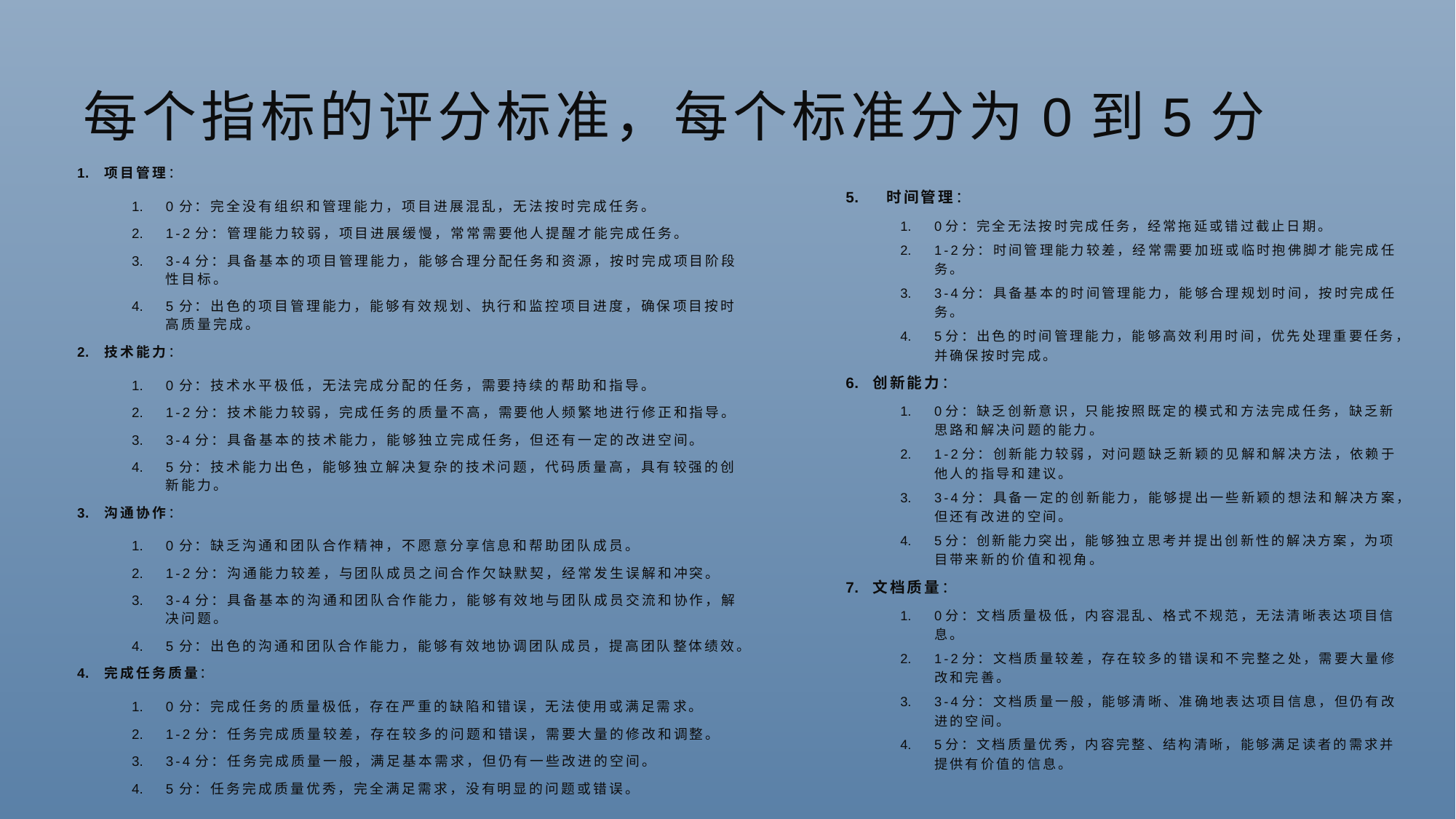

# 每个指标的评分标准，每个标准分为0到5分
项目管理：
0分：完全没有组织和管理能力，项目进展混乱，无法按时完成任务。
1-2分：管理能力较弱，项目进展缓慢，常常需要他人提醒才能完成任务。
3-4分：具备基本的项目管理能力，能够合理分配任务和资源，按时完成项目阶段性目标。
5分：出色的项目管理能力，能够有效规划、执行和监控项目进度，确保项目按时高质量完成。
技术能力：
0分：技术水平极低，无法完成分配的任务，需要持续的帮助和指导。
1-2分：技术能力较弱，完成任务的质量不高，需要他人频繁地进行修正和指导。
3-4分：具备基本的技术能力，能够独立完成任务，但还有一定的改进空间。
5分：技术能力出色，能够独立解决复杂的技术问题，代码质量高，具有较强的创新能力。
沟通协作：
0分：缺乏沟通和团队合作精神，不愿意分享信息和帮助团队成员。
1-2分：沟通能力较差，与团队成员之间合作欠缺默契，经常发生误解和冲突。
3-4分：具备基本的沟通和团队合作能力，能够有效地与团队成员交流和协作，解决问题。
5分：出色的沟通和团队合作能力，能够有效地协调团队成员，提高团队整体绩效。
完成任务质量：
0分：完成任务的质量极低，存在严重的缺陷和错误，无法使用或满足需求。
1-2分：任务完成质量较差，存在较多的问题和错误，需要大量的修改和调整。
3-4分：任务完成质量一般，满足基本需求，但仍有一些改进的空间。
5分：任务完成质量优秀，完全满足需求，没有明显的问题或错误。

时间管理：
0分：完全无法按时完成任务，经常拖延或错过截止日期。
1-2分：时间管理能力较差，经常需要加班或临时抱佛脚才能完成任务。
3-4分：具备基本的时间管理能力，能够合理规划时间，按时完成任务。
5分：出色的时间管理能力，能够高效利用时间，优先处理重要任务，并确保按时完成。
创新能力：
0分：缺乏创新意识，只能按照既定的模式和方法完成任务，缺乏新思路和解决问题的能力。
1-2分：创新能力较弱，对问题缺乏新颖的见解和解决方法，依赖于他人的指导和建议。
3-4分：具备一定的创新能力，能够提出一些新颖的想法和解决方案，但还有改进的空间。
5分：创新能力突出，能够独立思考并提出创新性的解决方案，为项目带来新的价值和视角。
文档质量：
0分：文档质量极低，内容混乱、格式不规范，无法清晰表达项目信息。
1-2分：文档质量较差，存在较多的错误和不完整之处，需要大量修改和完善。
3-4分：文档质量一般，能够清晰、准确地表达项目信息，但仍有改进的空间。
5分：文档质量优秀，内容完整、结构清晰，能够满足读者的需求并提供有价值的信息。